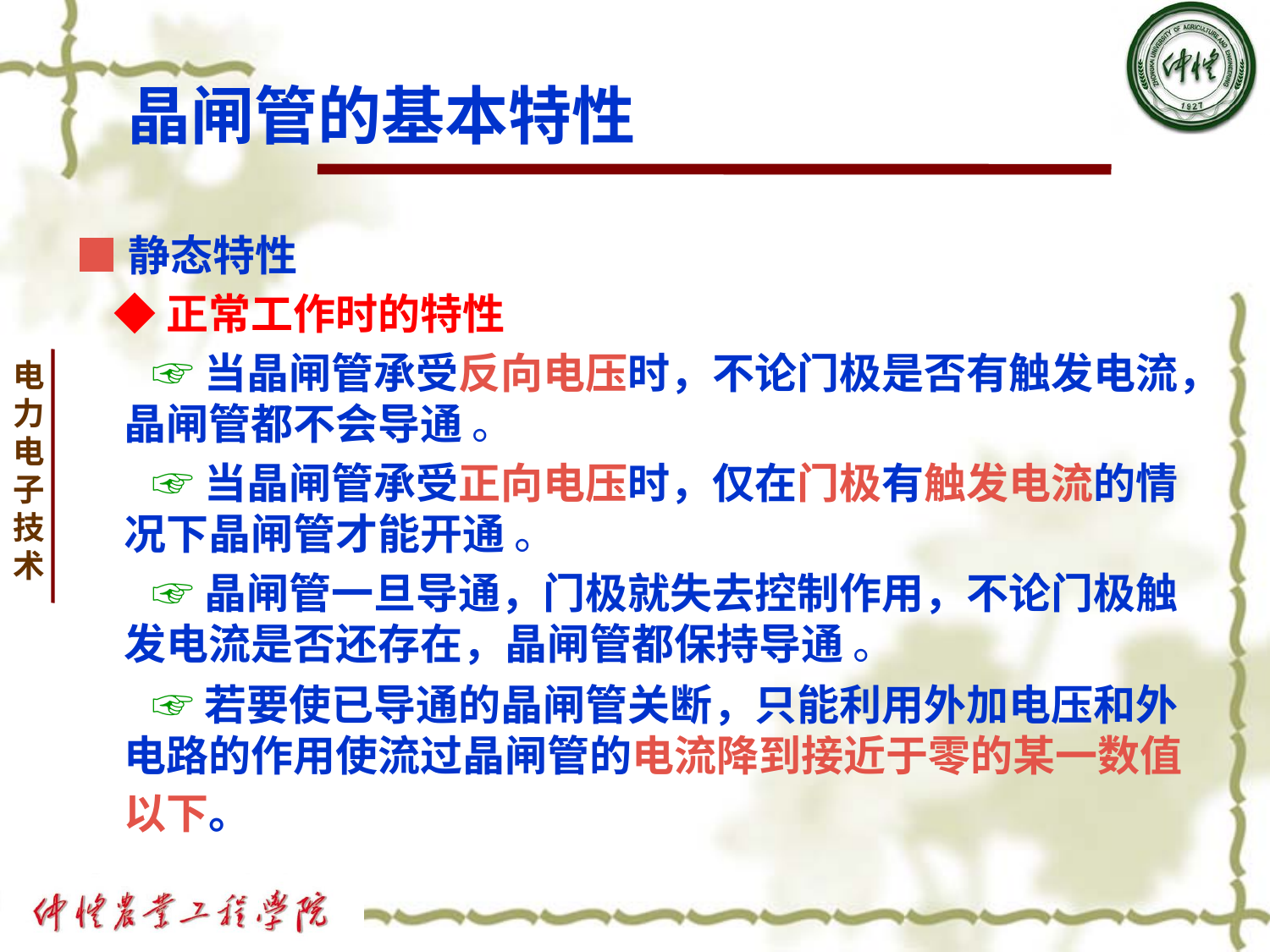

# 晶闸管的基本特性
■静态特性
    ◆正常工作时的特性
        ☞当晶闸管承受反向电压时，不论门极是否有触发电流，晶闸管都不会导通 。
        ☞当晶闸管承受正向电压时，仅在门极有触发电流的情况下晶闸管才能开通 。
        ☞晶闸管一旦导通，门极就失去控制作用，不论门极触发电流是否还存在，晶闸管都保持导通 。
        ☞若要使已导通的晶闸管关断，只能利用外加电压和外电路的作用使流过晶闸管的电流降到接近于零的某一数值以下。